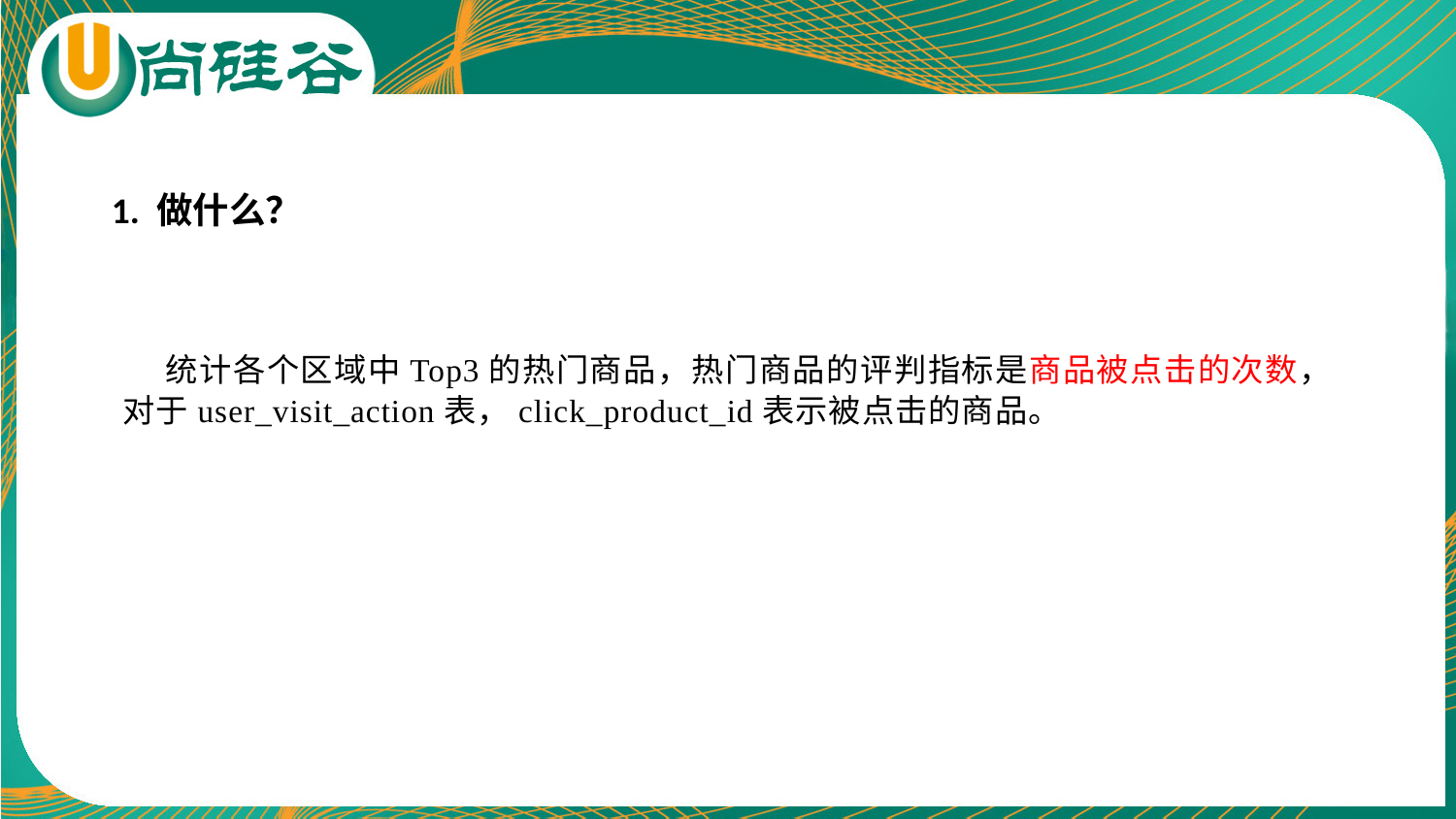

1. 做什么？
统计各个区域中Top3的热门商品，热门商品的评判指标是商品被点击的次数，对于user_visit_action表，click_product_id表示被点击的商品。